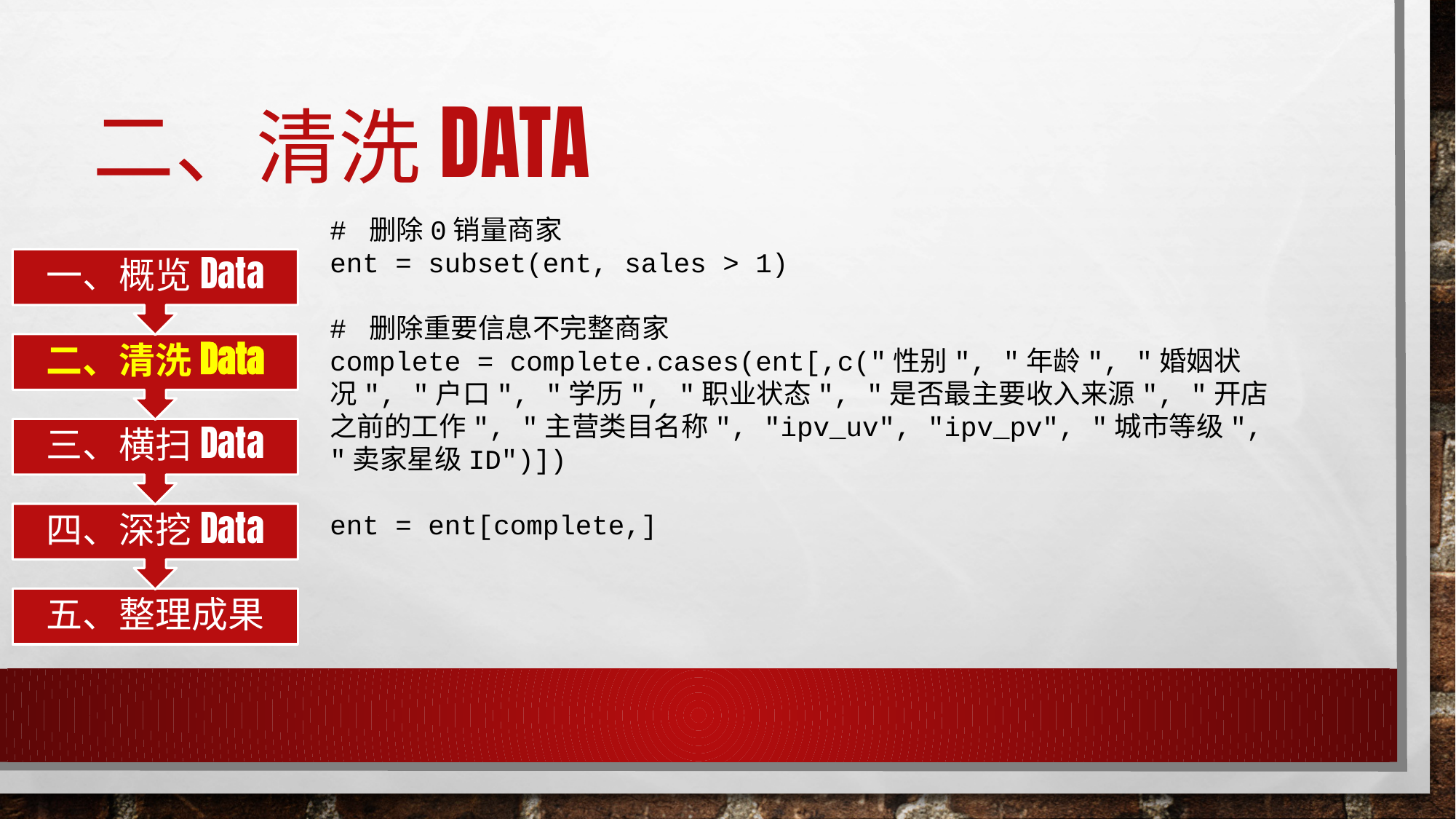

# 二、清洗data
# 删除0销量商家
ent = subset(ent, sales > 1)

# 删除重要信息不完整商家
complete = complete.cases(ent[,c("性别", "年龄", "婚姻状况", "户口", "学历", "职业状态", "是否最主要收入来源", "开店之前的工作", "主营类目名称", "ipv_uv", "ipv_pv", "城市等级", "卖家星级ID")])

ent = ent[complete,]

五、整理成果
四、深挖Data
三、横扫Data
二、清洗Data
一、概览Data